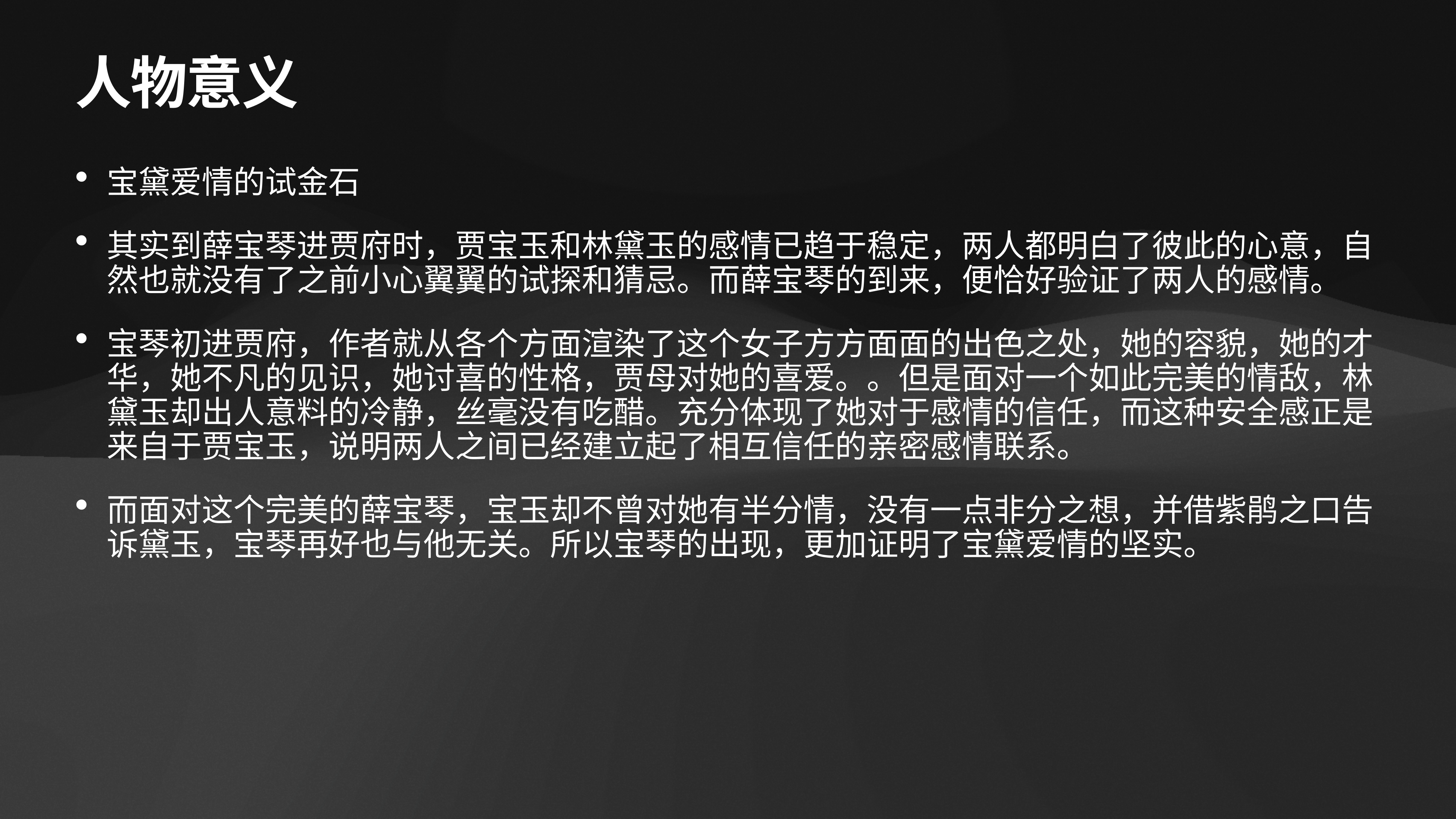

# 人物意义
宝黛爱情的试金石
其实到薛宝琴进贾府时，贾宝玉和林黛玉的感情已趋于稳定，两人都明白了彼此的心意，自然也就没有了之前小心翼翼的试探和猜忌。而薛宝琴的到来，便恰好验证了两人的感情。
宝琴初进贾府，作者就从各个方面渲染了这个女子方方面面的出色之处，她的容貌，她的才华，她不凡的见识，她讨喜的性格，贾母对她的喜爱。。但是面对一个如此完美的情敌，林黛玉却出人意料的冷静，丝毫没有吃醋。充分体现了她对于感情的信任，而这种安全感正是来自于贾宝玉，说明两人之间已经建立起了相互信任的亲密感情联系。
而面对这个完美的薛宝琴，宝玉却不曾对她有半分情，没有一点非分之想，并借紫鹃之口告诉黛玉，宝琴再好也与他无关。所以宝琴的出现，更加证明了宝黛爱情的坚实。